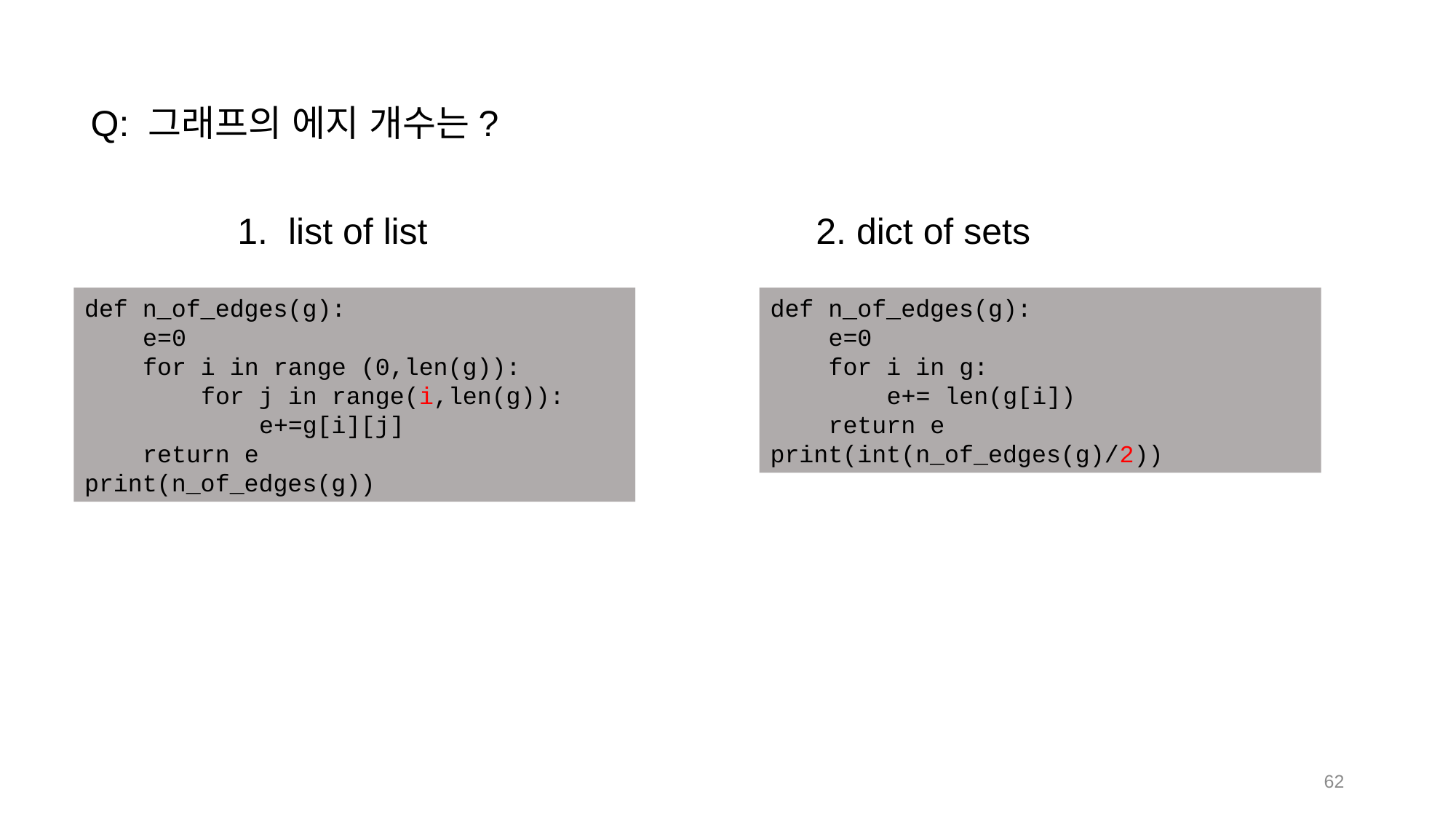

Q: 그래프의 에지 개수는?
1.  list of list
2. dict of sets
def n_of_edges(g):
    e=0
    for i in range (0,len(g)):
        for j in range(i,len(g)):
            e+=g[i][j]
    return e
print(n_of_edges(g))
def n_of_edges(g):
    e=0
    for i in g:
        e+= len(g[i])
    return e
print(int(n_of_edges(g)/2))
62